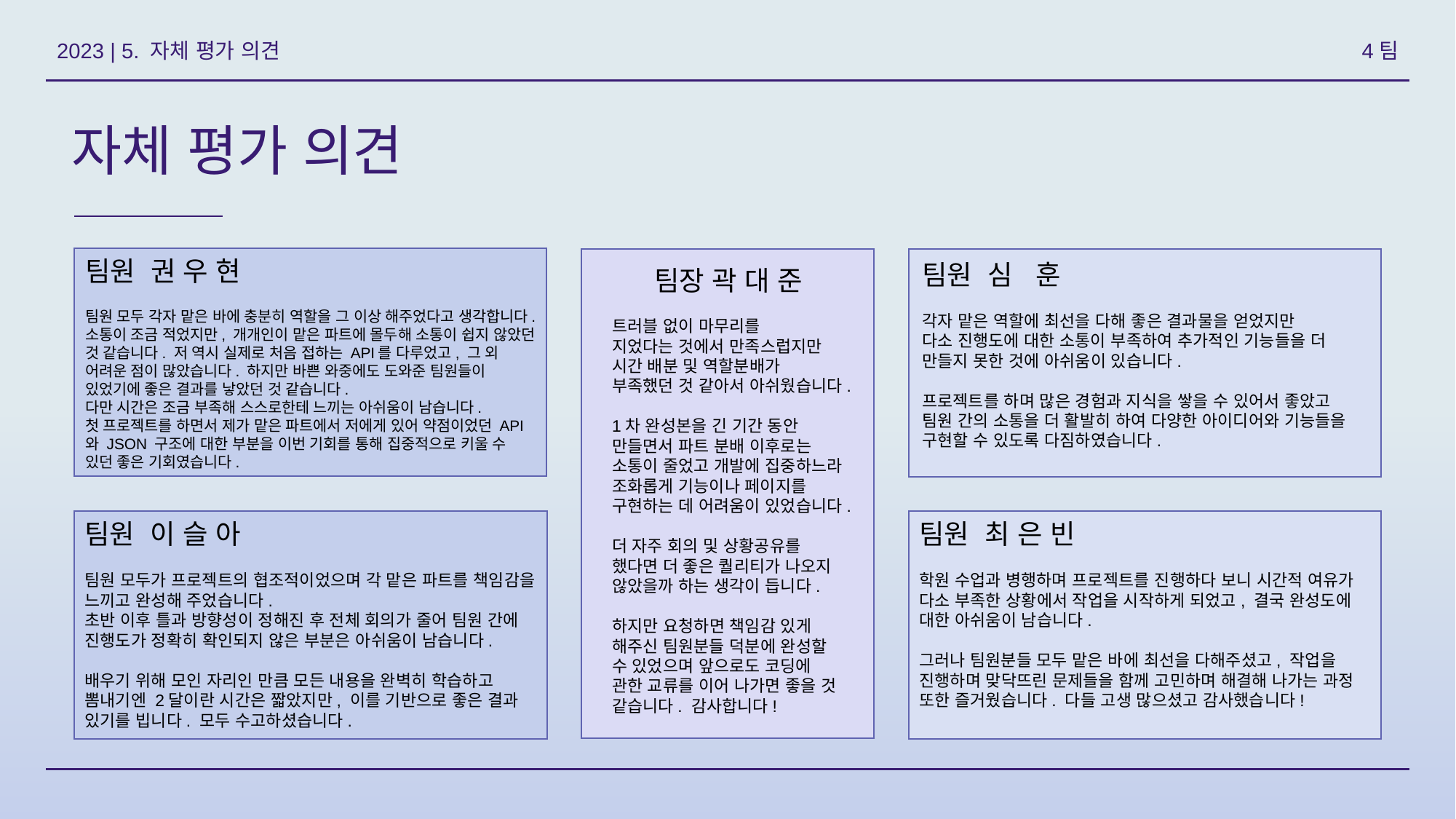

4팀
2023 | 5. 자체 평가 의견
자체 평가 의견

팀원  권 우 현

팀원 모두 각자 맡은 바에 충분히 역할을 그 이상 해주었다고 생각합니다. 소통이 조금 적었지만, 개개인이 맡은 파트에 몰두해 소통이 쉽지 않았던 것 같습니다. 저 역시 실제로 처음 접하는 API를 다루었고, 그 외 어려운 점이 많았습니다. 하지만 바쁜 와중에도 도와준 팀원들이 있었기에 좋은 결과를 낳았던 것 같습니다.
다만 시간은 조금 부족해 스스로한테 느끼는 아쉬움이 남습니다.
첫 프로젝트를 하면서 제가 맡은 파트에서 저에게 있어 약점이었던 API와 JSON 구조에 대한 부분을 이번 기회를 통해 집중적으로 키울 수 있던 좋은 기회였습니다.

팀원  심   훈

각자 맡은 역할에 최선을 다해 좋은 결과물을 얻었지만
다소 진행도에 대한 소통이 부족하여 추가적인 기능들을 더 만들지 못한 것에 아쉬움이 있습니다.

프로젝트를 하며 많은 경험과 지식을 쌓을 수 있어서 좋았고
팀원 간의 소통을 더 활발히 하여 다양한 아이디어와 기능들을 구현할 수 있도록 다짐하였습니다.
팀장 곽 대 준

트러블 없이 마무리를
지었다는 것에서 만족스럽지만
시간 배분 및 역할분배가 부족했던 것 같아서 아쉬웠습니다.

1차 완성본을 긴 기간 동안 만들면서 파트 분배 이후로는 소통이 줄었고 개발에 집중하느라 조화롭게 기능이나 페이지를 구현하는 데 어려움이 있었습니다.

더 자주 회의 및 상황공유를 했다면 더 좋은 퀄리티가 나오지 않았을까 하는 생각이 듭니다.

하지만 요청하면 책임감 있게 해주신 팀원분들 덕분에 완성할 수 있었으며 앞으로도 코딩에 관한 교류를 이어 나가면 좋을 것 같습니다. 감사합니다!

팀원  이 슬 아

팀원 모두가 프로젝트의 협조적이었으며 각 맡은 파트를 책임감을 느끼고 완성해 주었습니다.
초반 이후 틀과 방향성이 정해진 후 전체 회의가 줄어 팀원 간에 진행도가 정확히 확인되지 않은 부분은 아쉬움이 남습니다.

배우기 위해 모인 자리인 만큼 모든 내용을 완벽히 학습하고 뽐내기엔 2달이란 시간은 짧았지만, 이를 기반으로 좋은 결과 있기를 빕니다. 모두 수고하셨습니다.
팀원  최 은 빈

학원 수업과 병행하며 프로젝트를 진행하다 보니 시간적 여유가 다소 부족한 상황에서 작업을 시작하게 되었고, 결국 완성도에 대한 아쉬움이 남습니다.

그러나 팀원분들 모두 맡은 바에 최선을 다해주셨고, 작업을 진행하며 맞닥뜨린 문제들을 함께 고민하며 해결해 나가는 과정 또한 즐거웠습니다. 다들 고생 많으셨고 감사했습니다!